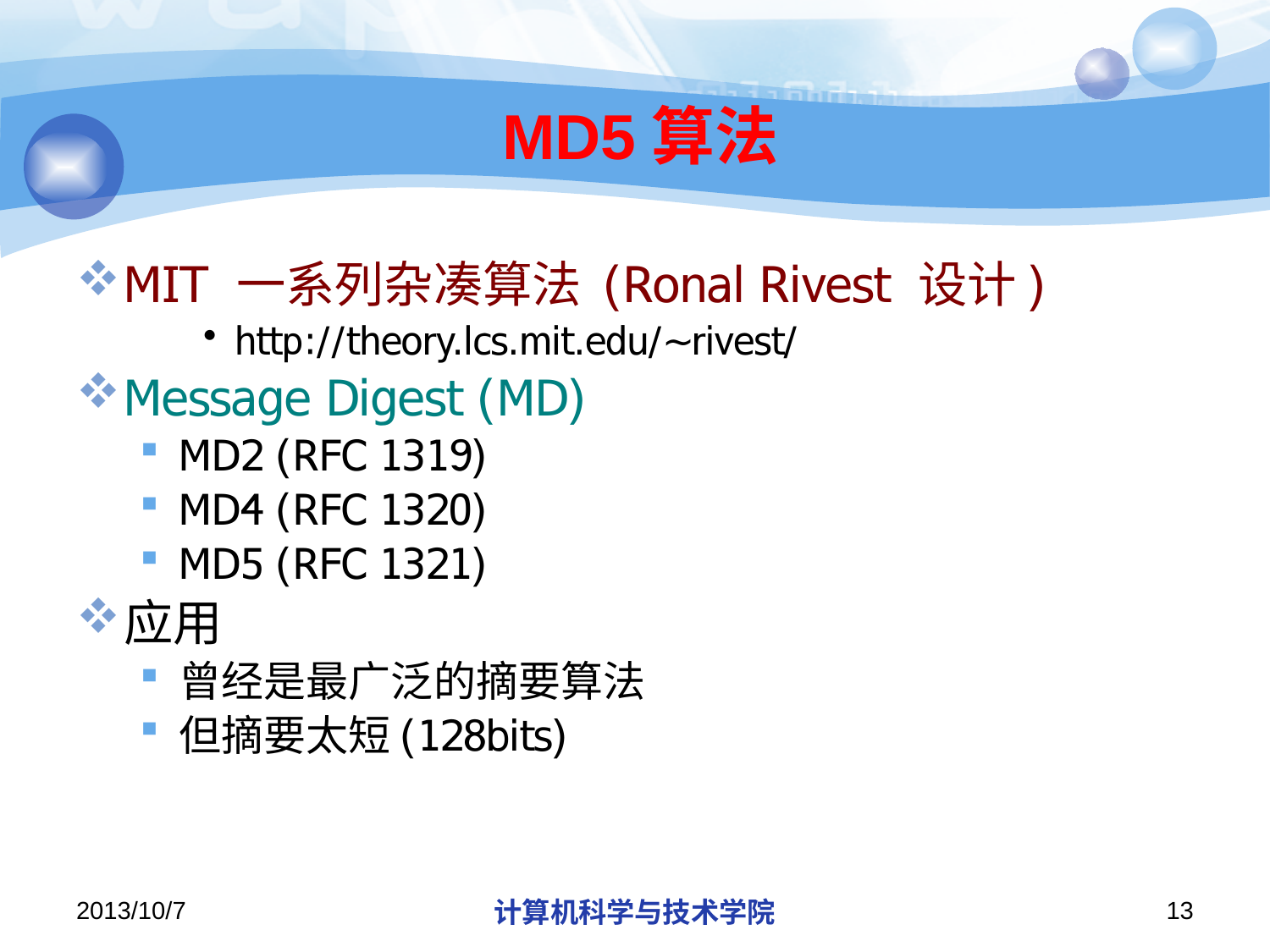

# MD5算法
MIT 一系列杂凑算法 (Ronal Rivest 设计)
http://theory.lcs.mit.edu/~rivest/
Message Digest (MD)
MD2 (RFC 1319)
MD4 (RFC 1320)
MD5 (RFC 1321)
应用
曾经是最广泛的摘要算法
但摘要太短(128bits)
2013/10/7
计算机科学与技术学院
13